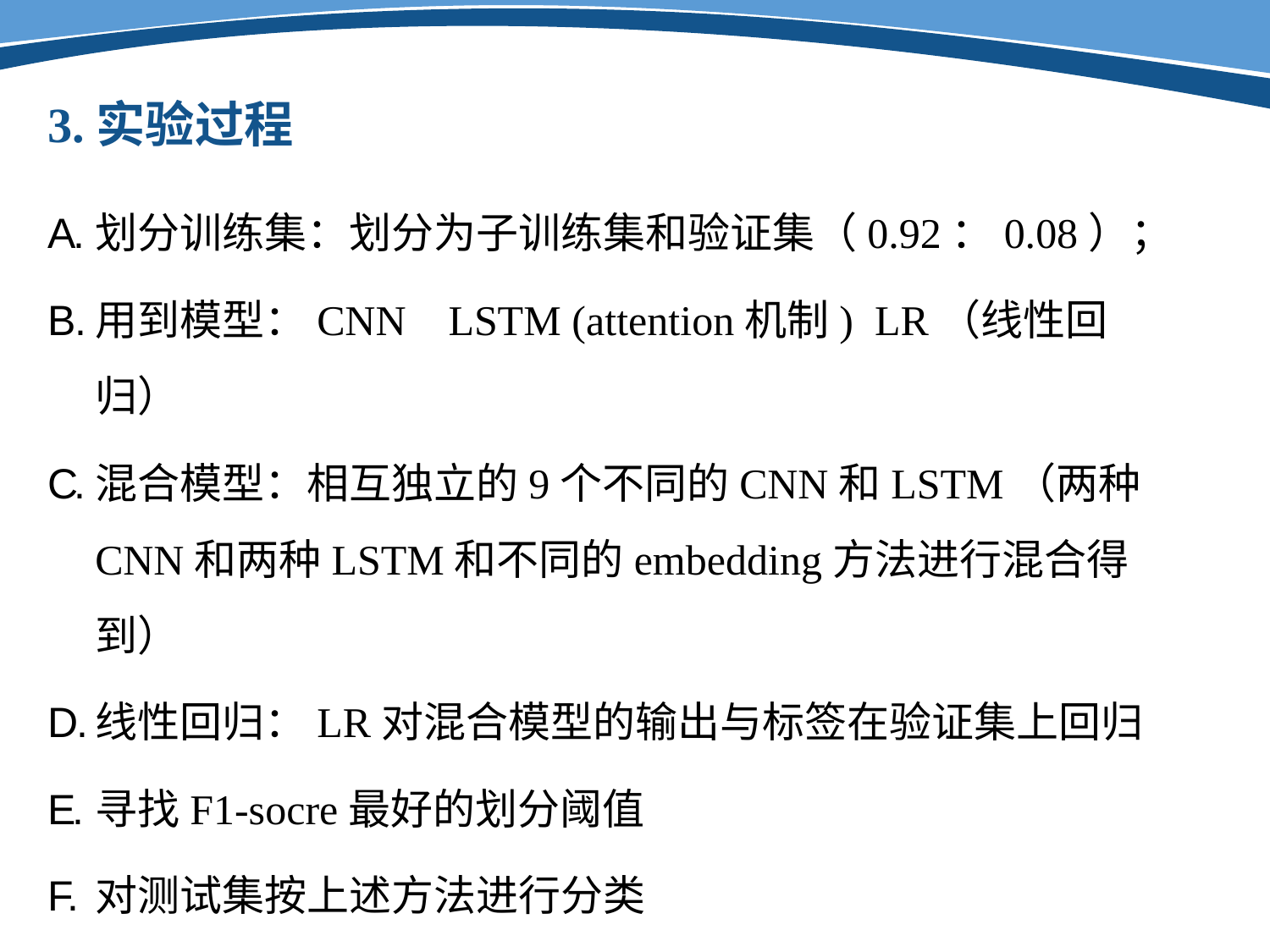

3.实验过程
划分训练集：划分为子训练集和验证集（0.92：0.08）；
用到模型：CNN    LSTM (attention机制)  LR（线性回归）
混合模型：相互独立的9个不同的CNN和LSTM（两种CNN和两种LSTM和不同的embedding方法进行混合得到）
线性回归：LR对混合模型的输出与标签在验证集上回归
寻找F1-socre最好的划分阈值
对测试集按上述方法进行分类